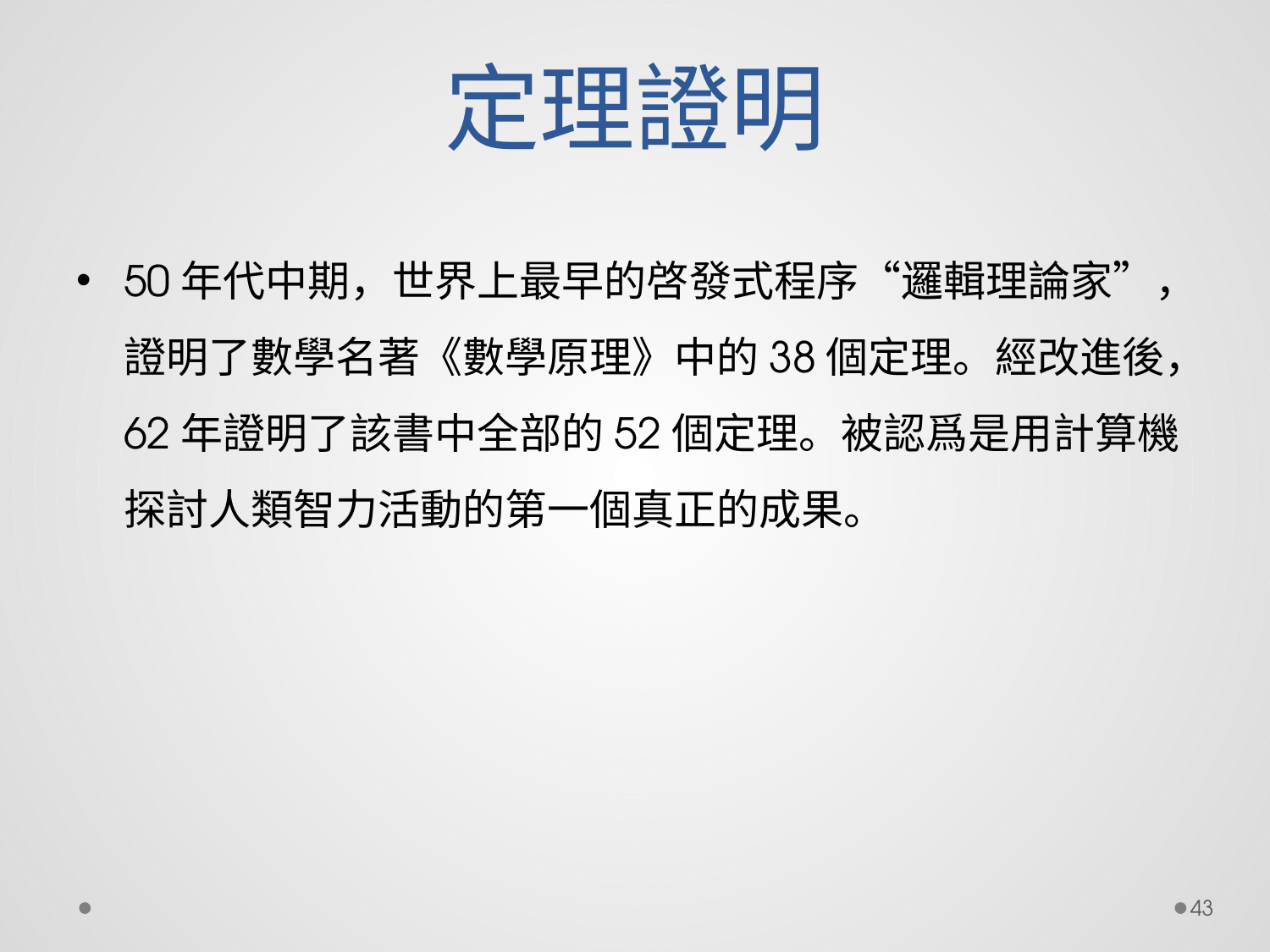

# 定理證明
50年代中期，世界上最早的啓發式程序“邏輯理論家”，證明了數學名著《數學原理》中的38個定理。經改進後，62年證明了該書中全部的52個定理。被認爲是用計算機探討人類智力活動的第一個真正的成果。
43